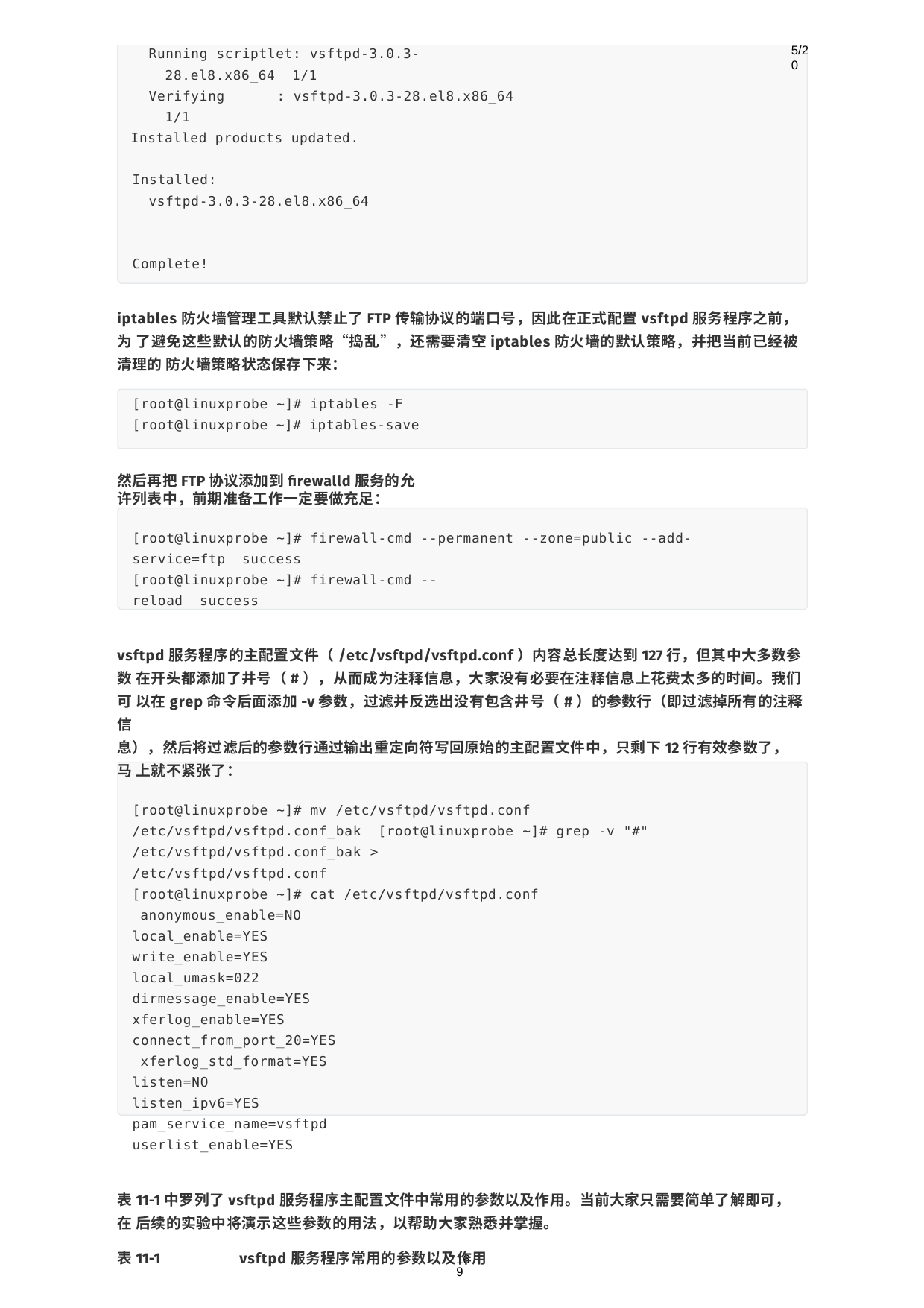

Running scriptlet: vsftpd-3.0.3-28.el8.x86_64  1/1
Verifying	: vsftpd-3.0.3-28.el8.x86_64  1/1
Installed products updated.
5/20

Installed:
vsftpd-3.0.3-28.el8.x86_64
Complete!

iptables防火墙管理工具默认禁止了FTP传输协议的端口号，因此在正式配置vsftpd服务程序之前，为 了避免这些默认的防火墙策略“捣乱”，还需要清空iptables防火墙的默认策略，并把当前已经被清理的 防火墙策略状态保存下来：

[root@linuxprobe ~]# iptables -F  [root@linuxprobe ~]# iptables-save

然后再把FTP协议添加到firewalld服务的允许列表中，前期准备工作一定要做充足：

[root@linuxprobe ~]# firewall-cmd --permanent --zone=public --add-service=ftp  success
[root@linuxprobe ~]# firewall-cmd --reload  success

vsftpd服务程序的主配置文件（/etc/vsftpd/vsftpd.conf）内容总长度达到127行，但其中大多数参数 在开头都添加了井号（#），从而成为注释信息，大家没有必要在注释信息上花费太多的时间。我们可 以在grep命令后面添加-v参数，过滤并反选出没有包含井号（#）的参数行（即过滤掉所有的注释信
息），然后将过滤后的参数行通过输出重定向符写回原始的主配置文件中，只剩下12行有效参数了，马 上就不紧张了：

[root@linuxprobe ~]# mv /etc/vsftpd/vsftpd.conf /etc/vsftpd/vsftpd.conf_bak  [root@linuxprobe ~]# grep -v "#" /etc/vsftpd/vsftpd.conf_bak >
/etc/vsftpd/vsftpd.conf
[root@linuxprobe ~]# cat /etc/vsftpd/vsftpd.conf  anonymous_enable=NO
local_enable=YES  write_enable=YES  local_umask=022  dirmessage_enable=YES  xferlog_enable=YES  connect_from_port_20=YES  xferlog_std_format=YES  listen=NO  listen_ipv6=YES  pam_service_name=vsftpd  userlist_enable=YES

表11-1中罗列了vsftpd服务程序主配置文件中常用的参数以及作用。当前大家只需要简单了解即可，在 后续的实验中将演示这些参数的用法，以帮助大家熟悉并掌握。
表11-1	vsftpd服务程序常用的参数以及作用

169